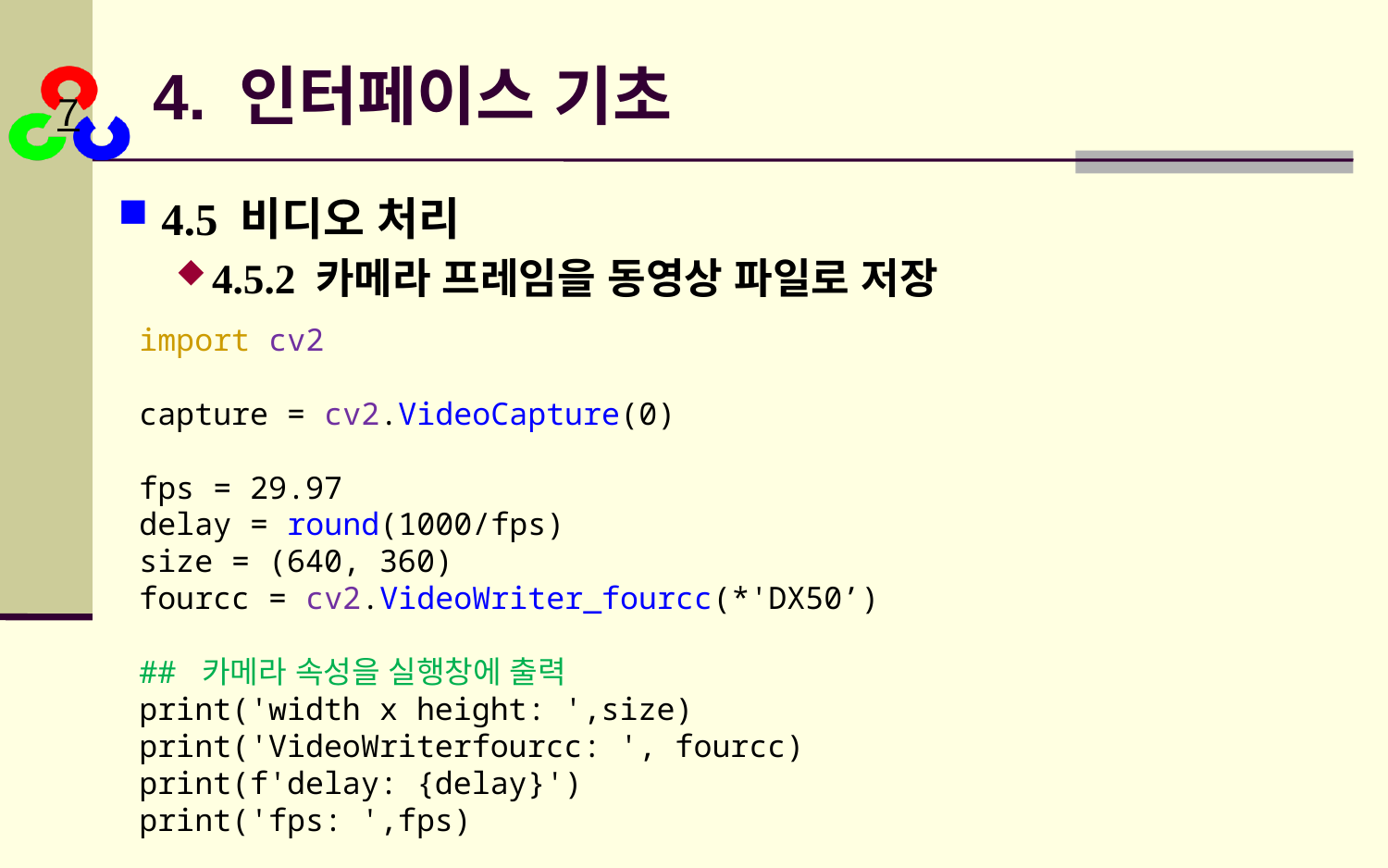

# 4. 인터페이스 기초
4.5 비디오 처리
4.5.2 카메라 프레임을 동영상 파일로 저장
import cv2
capture = cv2.VideoCapture(0)
fps = 29.97
delay = round(1000/fps)
size = (640, 360)
fourcc = cv2.VideoWriter_fourcc(*'DX50’)

## 카메라 속성을 실행창에 출력
print('width x height: ',size)
print('VideoWriterfourcc: ', fourcc)
print(f'delay: {delay}')
print('fps: ',fps)